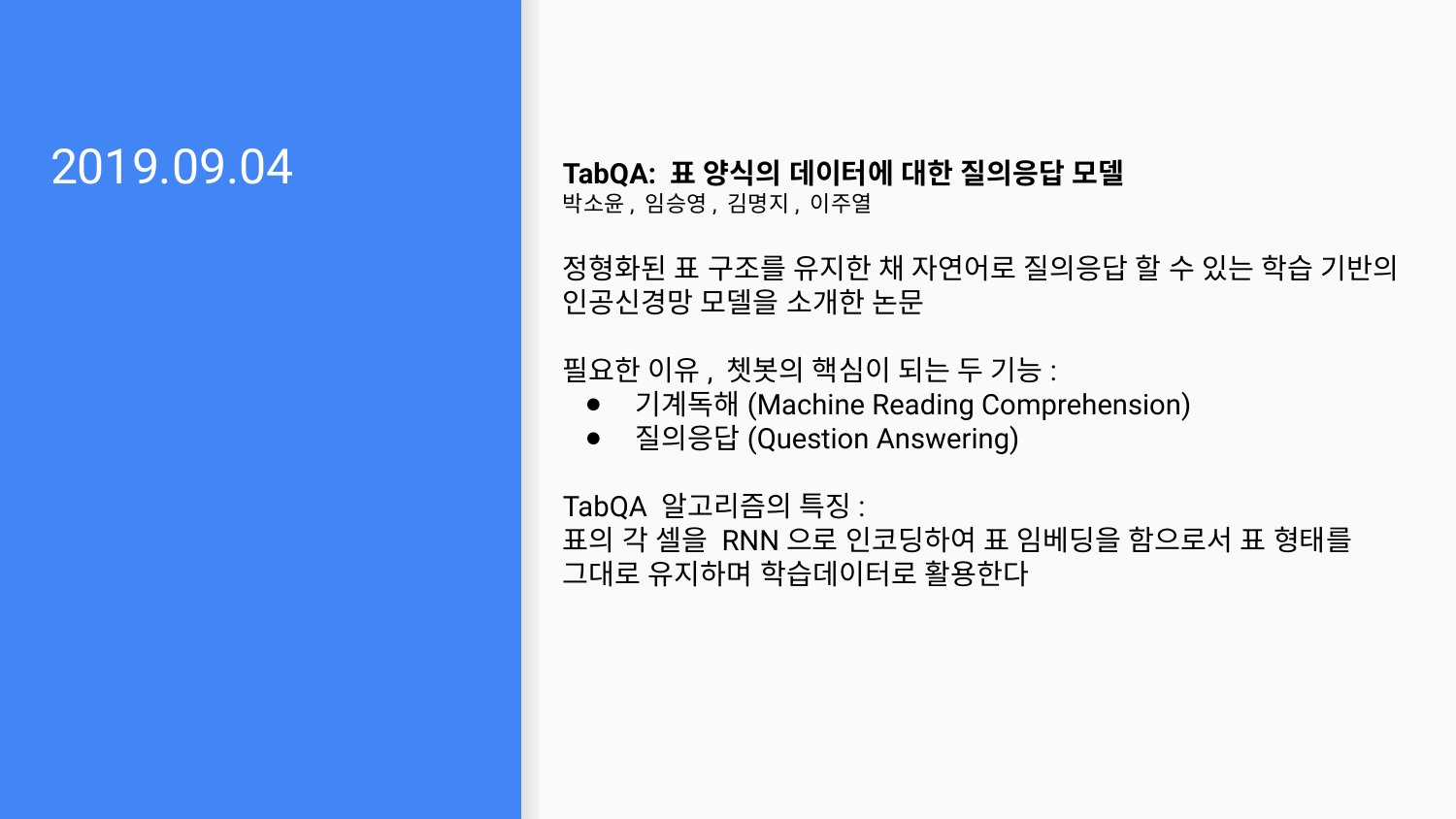

# 2019.09.04
TabQA: 표 양식의 데이터에 대한 질의응답 모델
박소윤, 임승영, 김명지, 이주열

정형화된 표 구조를 유지한 채 자연어로 질의응답 할 수 있는 학습 기반의 인공신경망 모델을 소개한 논문

필요한 이유, 쳇봇의 핵심이 되는 두 기능:
기계독해(Machine Reading Comprehension)
질의응답(Question Answering)

TabQA 알고리즘의 특징:
표의 각 셀을 RNN으로 인코딩하여 표 임베딩을 함으로서 표 형태를 그대로 유지하며 학습데이터로 활용한다